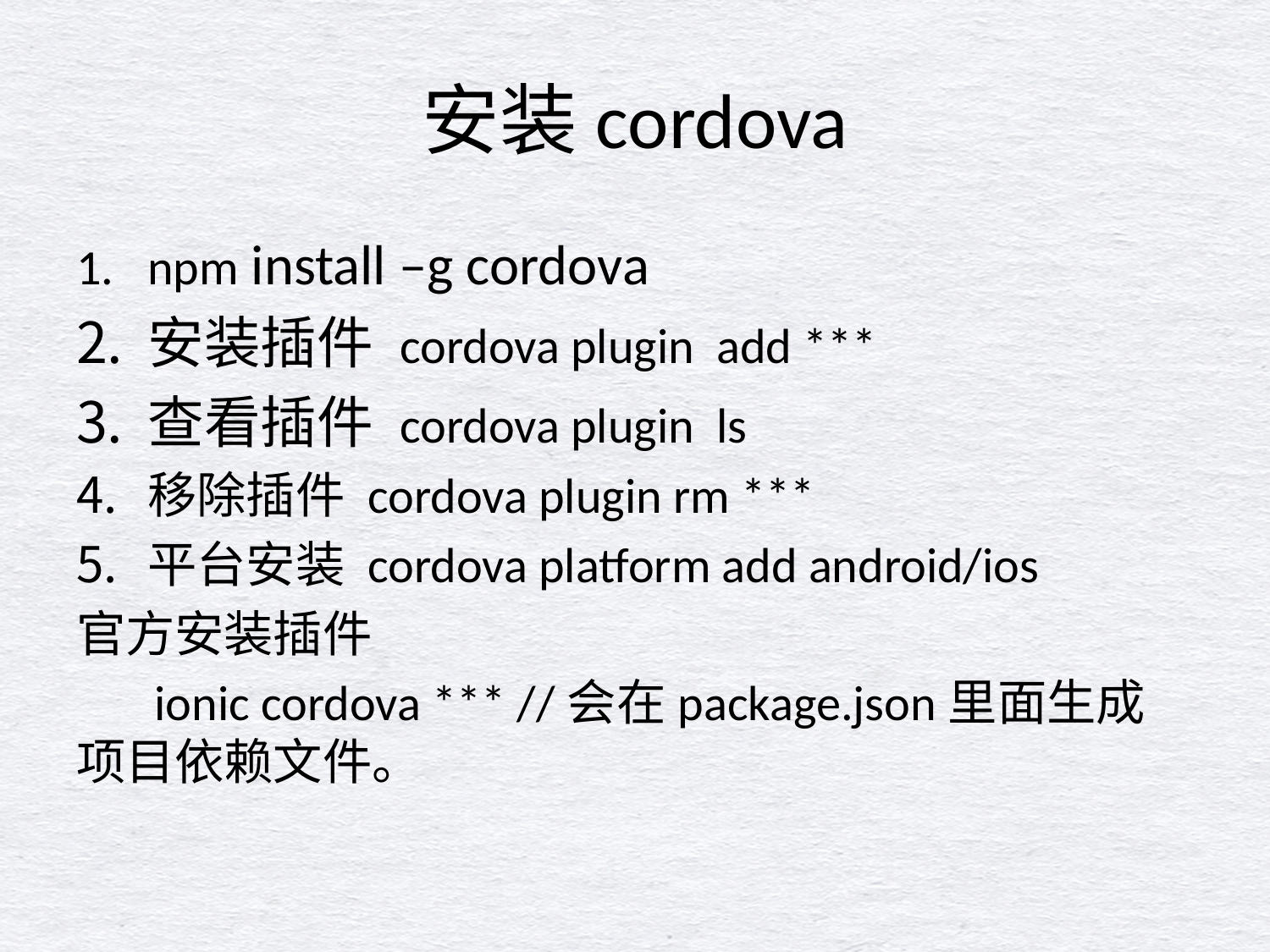

# 安装cordova
npm install –g cordova
安装插件 cordova plugin  add ***
查看插件 cordova plugin  ls
移除插件 cordova plugin rm ***
平台安装 cordova platform add android/ios
官方安装插件
       ionic cordova *** //会在package.json里面生成项目依赖文件。